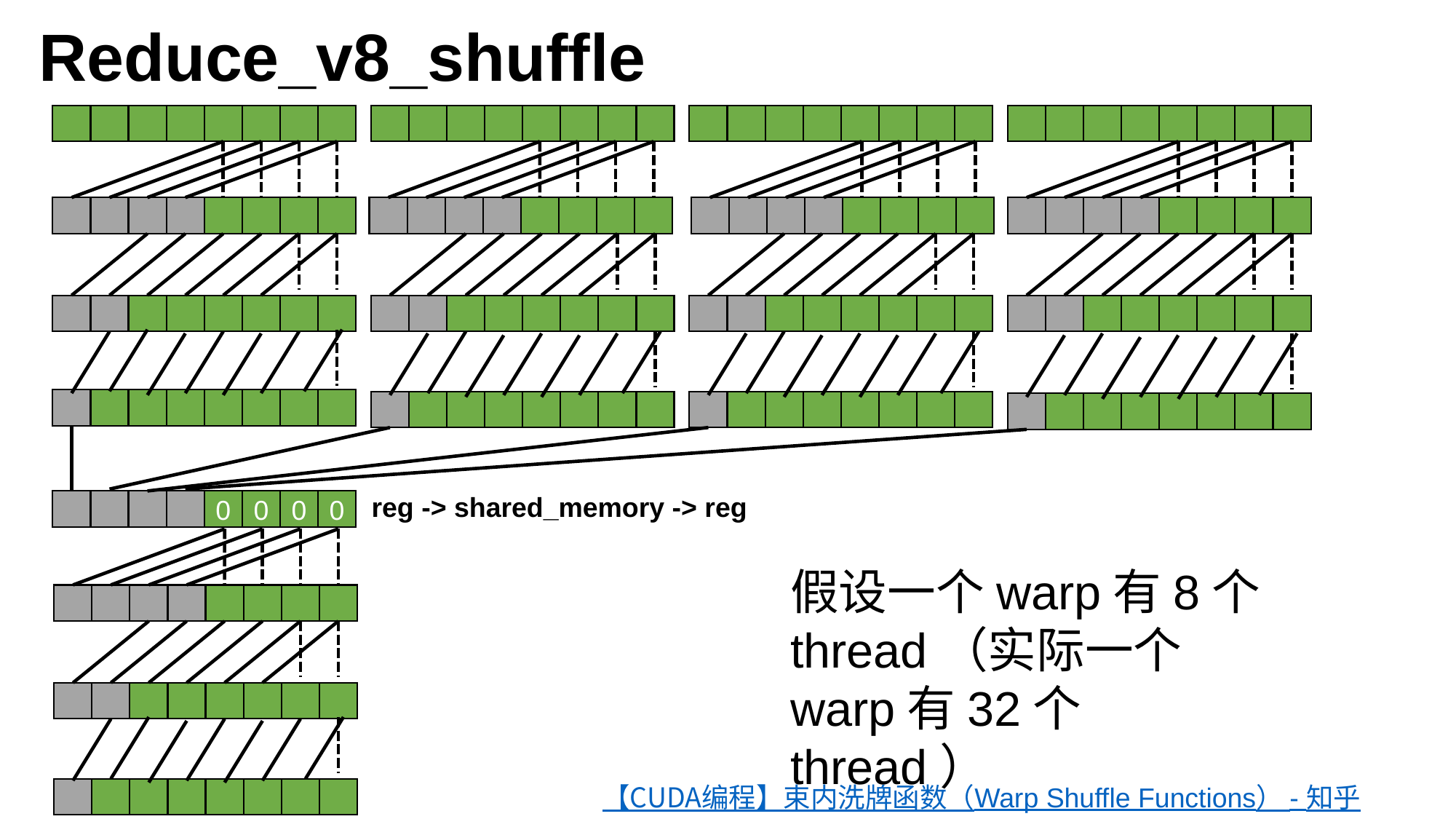

# Reduce_v8_shuffle

reg -> shared_memory -> reg

0
0
0
0
假设一个warp有8个thread（实际一个warp有32个thread）

【CUDA编程】束内洗牌函数（Warp Shuffle Functions） - 知乎